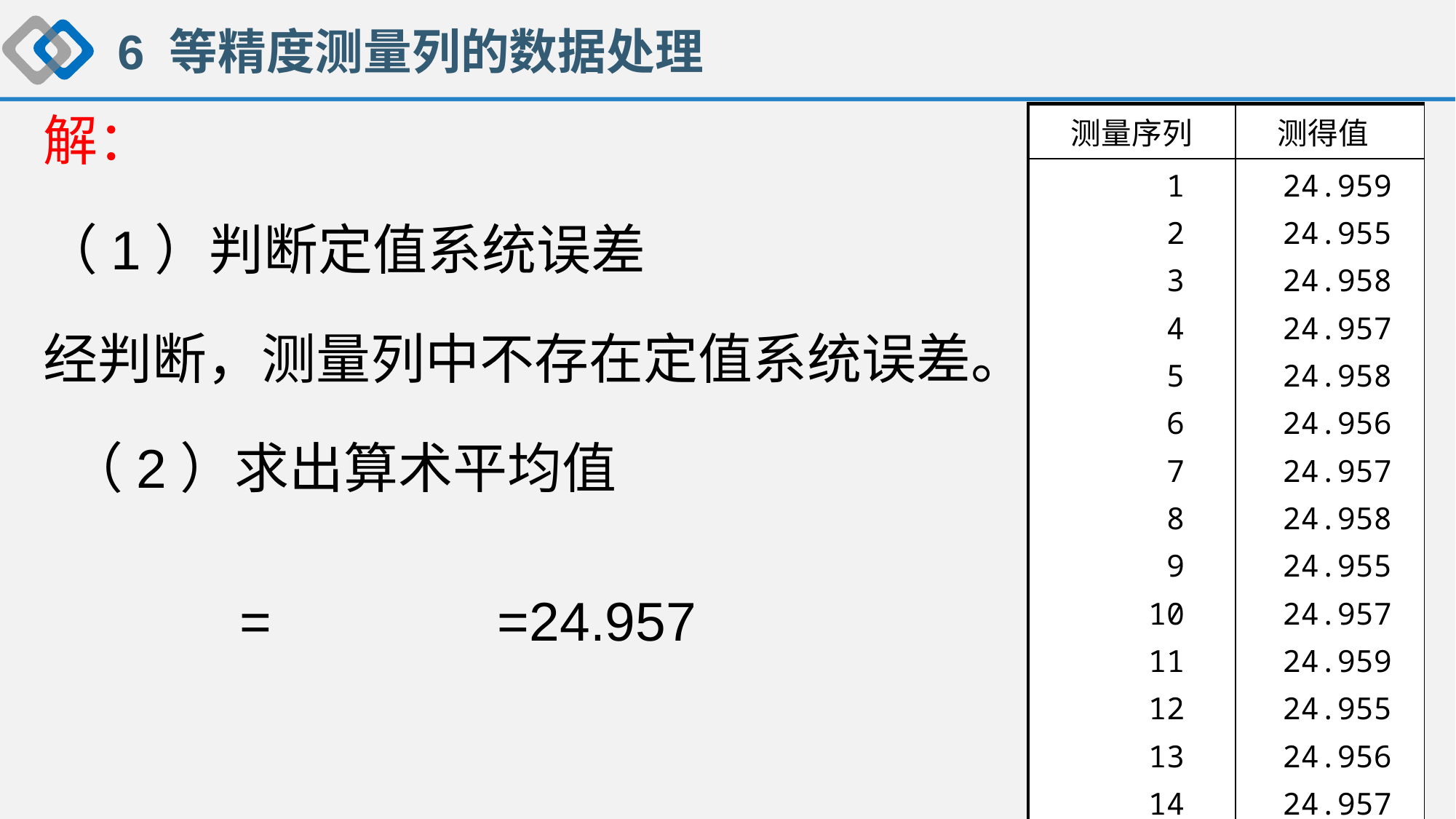

6 等精度测量列的数据处理
解：
（1）判断定值系统误差
经判断，测量列中不存在定值系统误差。
 （2）求出算术平均值

             =               =24.957
| 测量序列 | 测得值 |
| --- | --- |
| 1 2 3 4 5 6 7 8 9 10 11 12 13 14 15 | 24.959 24.955 24.958 24.957 24.958 24.956 24.957 24.958 24.955 24.957 24.959 24.955 24.956 24.957 24.958 |